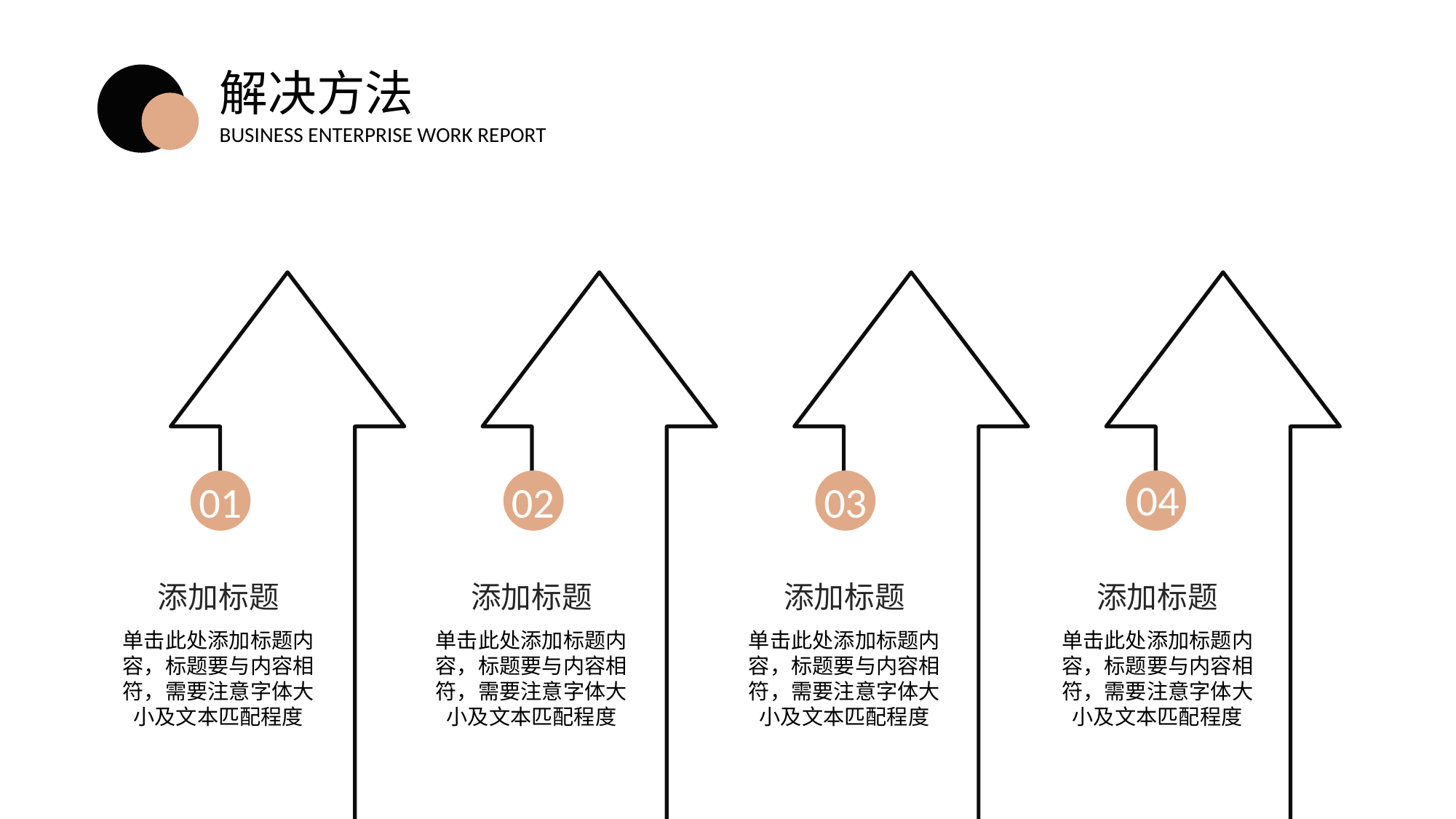

解决方法
BUSINESS ENTERPRISE WORK REPORT

01

添加标题
单击此处添加标题内容，标题要与内容相符，需要注意字体大小及文本匹配程度

02

添加标题
单击此处添加标题内容，标题要与内容相符，需要注意字体大小及文本匹配程度

03

添加标题
单击此处添加标题内容，标题要与内容相符，需要注意字体大小及文本匹配程度

04

添加标题
单击此处添加标题内容，标题要与内容相符，需要注意字体大小及文本匹配程度